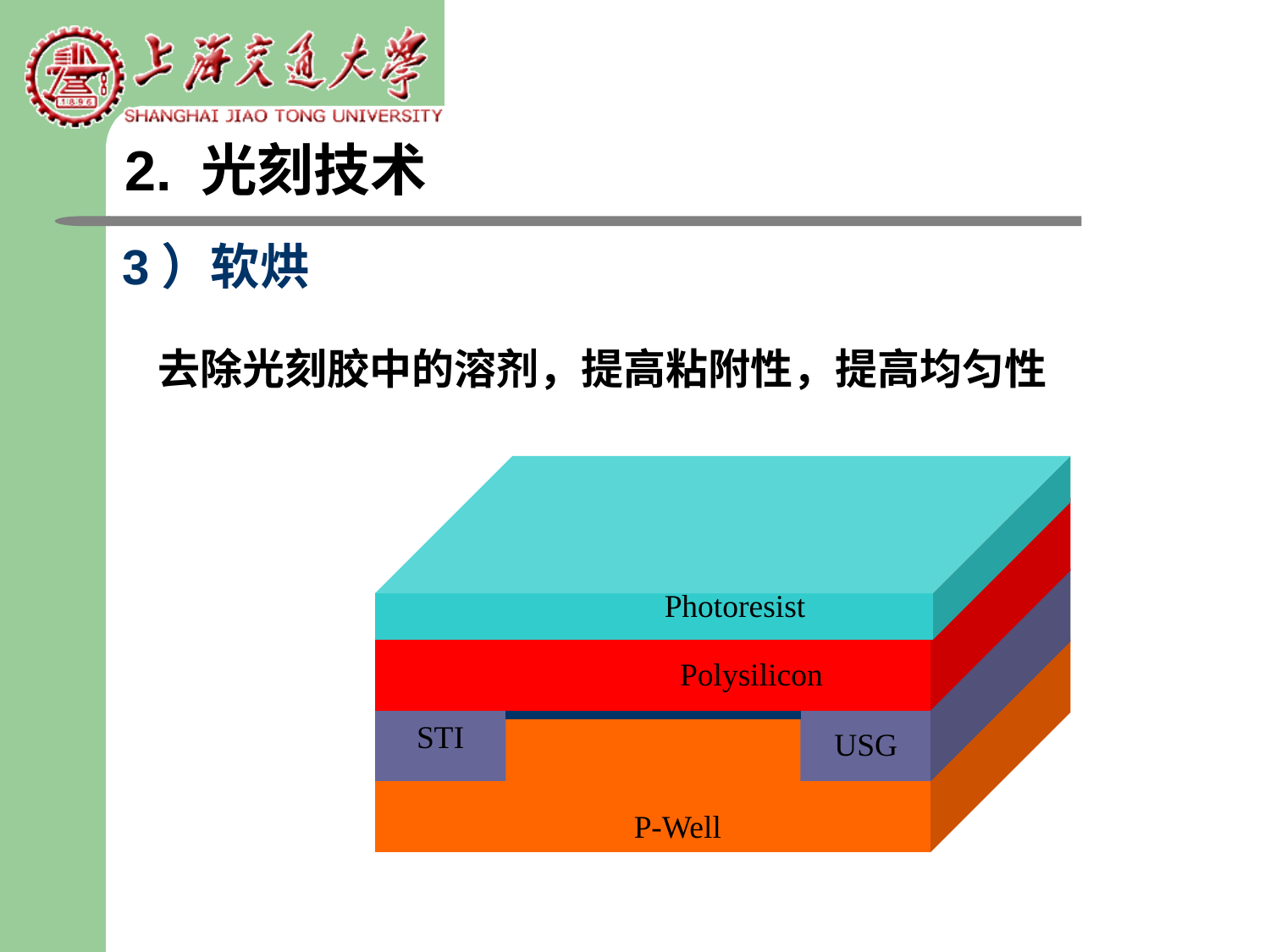

2. 光刻技术
3）软烘
去除光刻胶中的溶剂，提高粘附性，提高均匀性

Photoresist

Polysilicon
STI

USG
P-Well